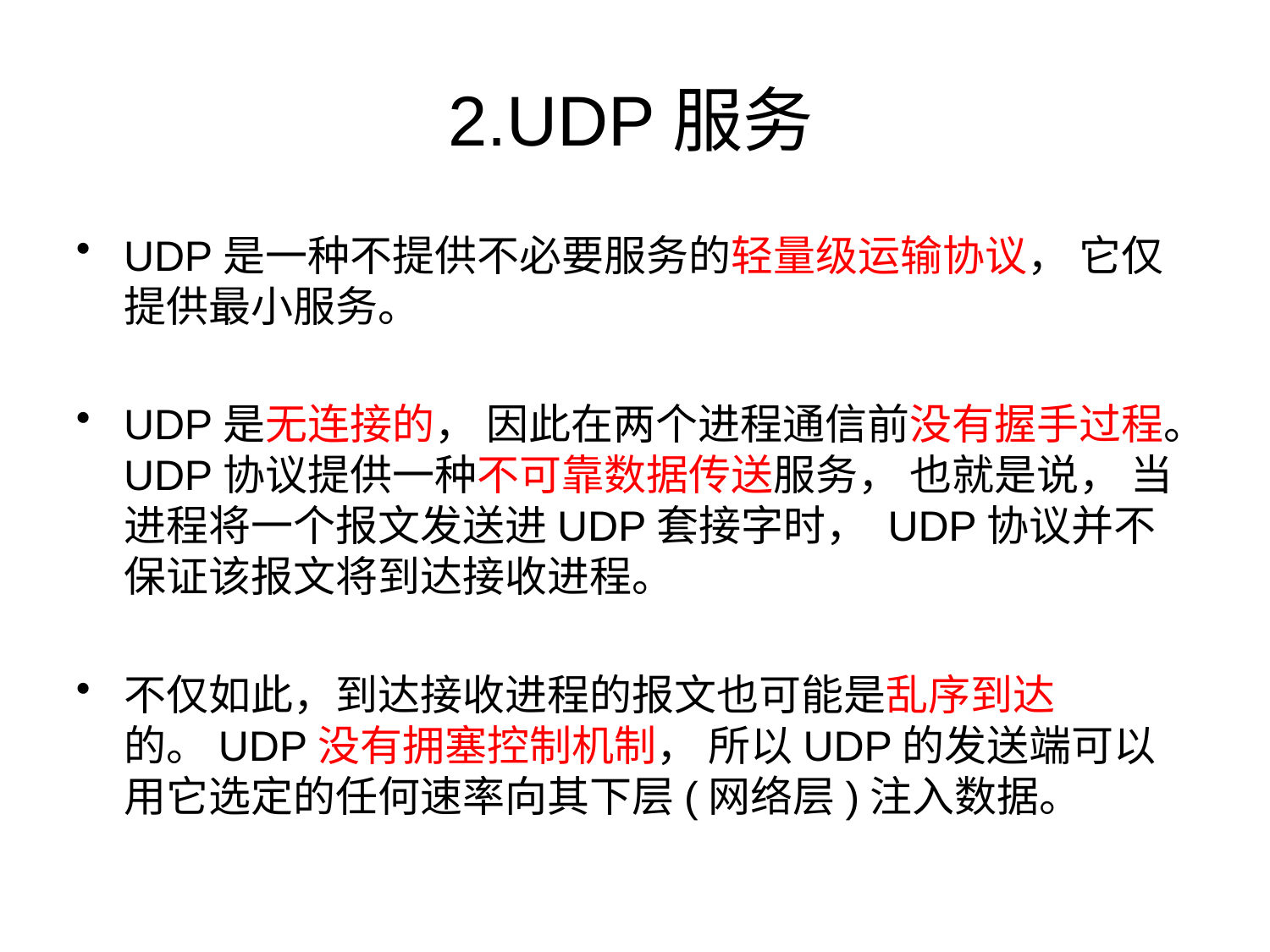

# 2.UDP服务
UDP是一种不提供不必要服务的轻量级运输协议， 它仅提供最小服务。

UDP是无连接的， 因此在两个进程通信前没有握手过程。UDP协议提供一种不可靠数据传送服务， 也就是说， 当进程将一个报文发送进UDP套接字时， UDP协议并不保证该报文将到达接收进程。

不仅如此，到达接收进程的报文也可能是乱序到达的。UDP没有拥塞控制机制， 所以UDP的发送端可以用它选定的任何速率向其下层(网络层)注入数据。